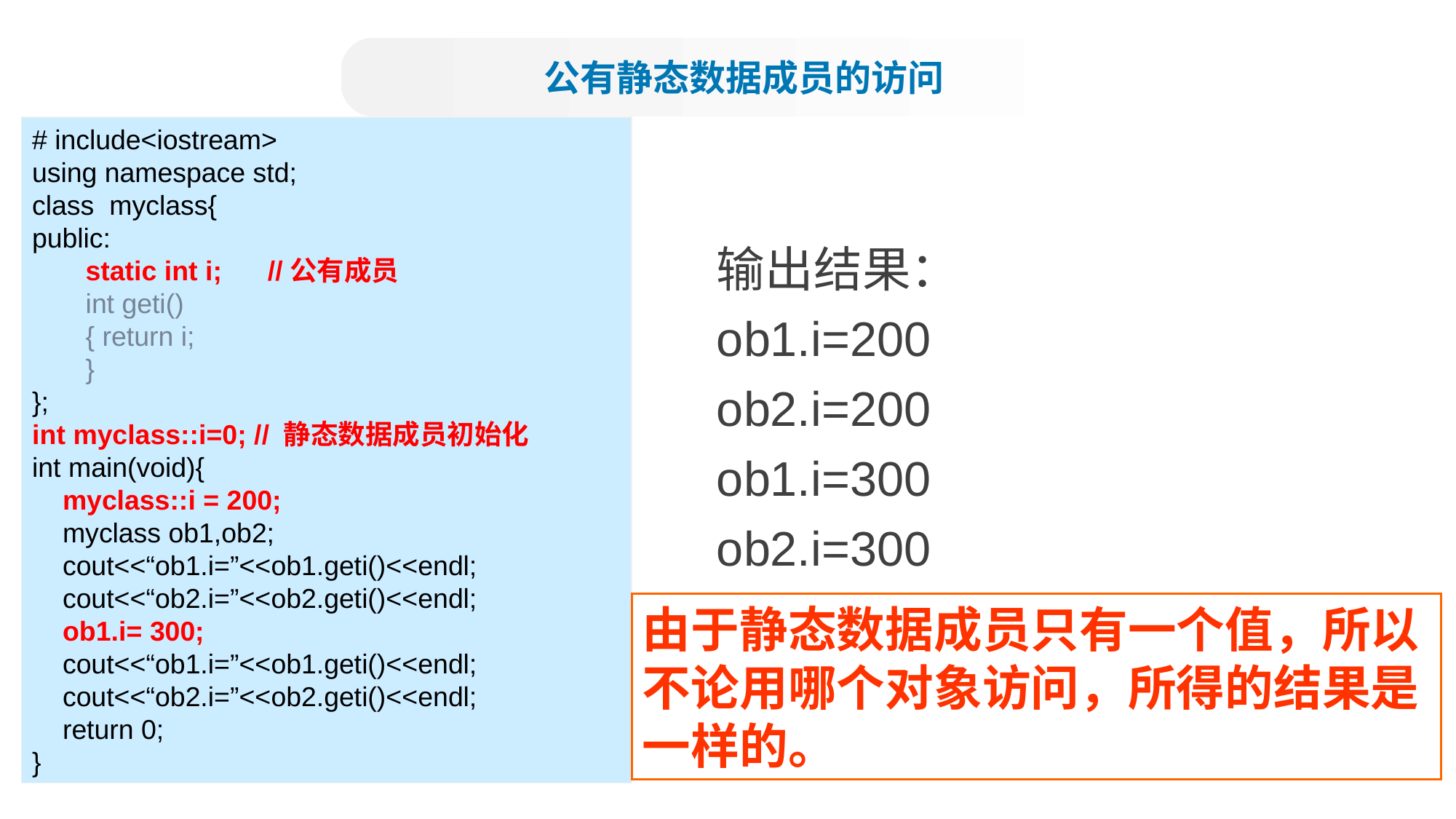

公有静态数据成员的访问
# include<iostream>
using namespace std;
class  myclass{
public:
       static int i;      //公有成员
       int geti()
       { return i;
       }
};
int myclass::i=0; // 静态数据成员初始化
int main(void){
    myclass::i = 200;
    myclass ob1,ob2;
    cout<<“ob1.i=”<<ob1.geti()<<endl;
    cout<<“ob2.i=”<<ob2.geti()<<endl;
    ob1.i= 300;
    cout<<“ob1.i=”<<ob1.geti()<<endl;
    cout<<“ob2.i=”<<ob2.geti()<<endl;
    return 0;
}
输出结果：
ob1.i=200
ob2.i=200
ob1.i=300
ob2.i=300
由于静态数据成员只有一个值，所以不论用哪个对象访问，所得的结果是一样的。